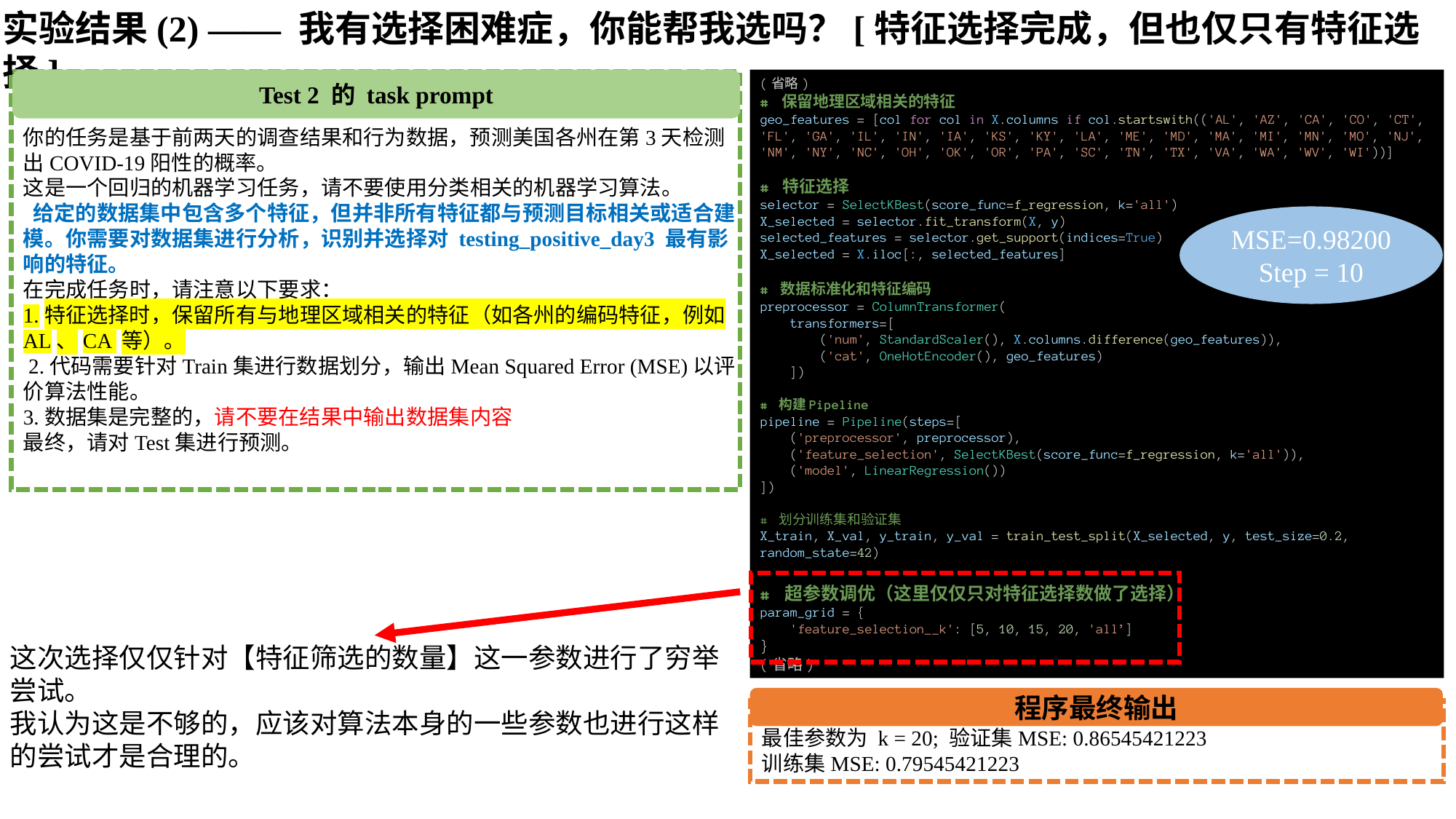

实验结果(2) —— 我有选择困难症，你能帮我选吗？[特征选择完成，但也仅只有特征选择]
Test 2 的 task prompt
(省略)
# 保留地理区域相关的特征
geo_features = [col for col in X.columns if col.startswith(('AL', 'AZ', 'CA', 'CO', 'CT', 'FL', 'GA', 'IL', 'IN', 'IA', 'KS', 'KY', 'LA', 'ME', 'MD', 'MA', 'MI', 'MN', 'MO', 'NJ', 'NM', 'NY', 'NC', 'OH', 'OK', 'OR', 'PA', 'SC', 'TN', 'TX', 'VA', 'WA', 'WV', 'WI'))]
# 特征选择
selector = SelectKBest(score_func=f_regression, k='all')
X_selected = selector.fit_transform(X, y)
selected_features = selector.get_support(indices=True)
X_selected = X.iloc[:, selected_features]
# 数据标准化和特征编码
preprocessor = ColumnTransformer(
    transformers=[
        ('num', StandardScaler(), X.columns.difference(geo_features)),
        ('cat', OneHotEncoder(), geo_features)
    ])
# 构建Pipeline
pipeline = Pipeline(steps=[
    ('preprocessor', preprocessor),
    ('feature_selection', SelectKBest(score_func=f_regression, k='all')),
    ('model', LinearRegression())
])
# 划分训练集和验证集
X_train, X_val, y_train, y_val = train_test_split(X_selected, y, test_size=0.2, random_state=42)
# 超参数调优（这里仅仅只对特征选择数做了选择）
param_grid = {
    'feature_selection__k': [5, 10, 15, 20, 'all’]
}
(省略)

你的任务是基于前两天的调查结果和行为数据，预测美国各州在第3天检测出COVID-19阳性的概率。
这是一个回归的机器学习任务，请不要使用分类相关的机器学习算法。
 给定的数据集中包含多个特征，但并非所有特征都与预测目标相关或适合建模。你需要对数据集进行分析，识别并选择对 testing_positive_day3 最有影响的特征。
在完成任务时，请注意以下要求：
1.特征选择时，保留所有与地理区域相关的特征（如各州的编码特征，例如 AL、CA 等）。
 2.代码需要针对Train集进行数据划分，输出Mean Squared Error (MSE)以评价算法性能。
3.数据集是完整的，请不要在结果中输出数据集内容
最终，请对Test集进行预测。
MSE=0.98200Step = 10

这次选择仅仅针对【特征筛选的数量】这一参数进行了穷举尝试。
我认为这是不够的，应该对算法本身的一些参数也进行这样的尝试才是合理的。
程序最终输出

最佳参数为 k = 20; 验证集MSE: 0.86545421223
训练集MSE: 0.79545421223